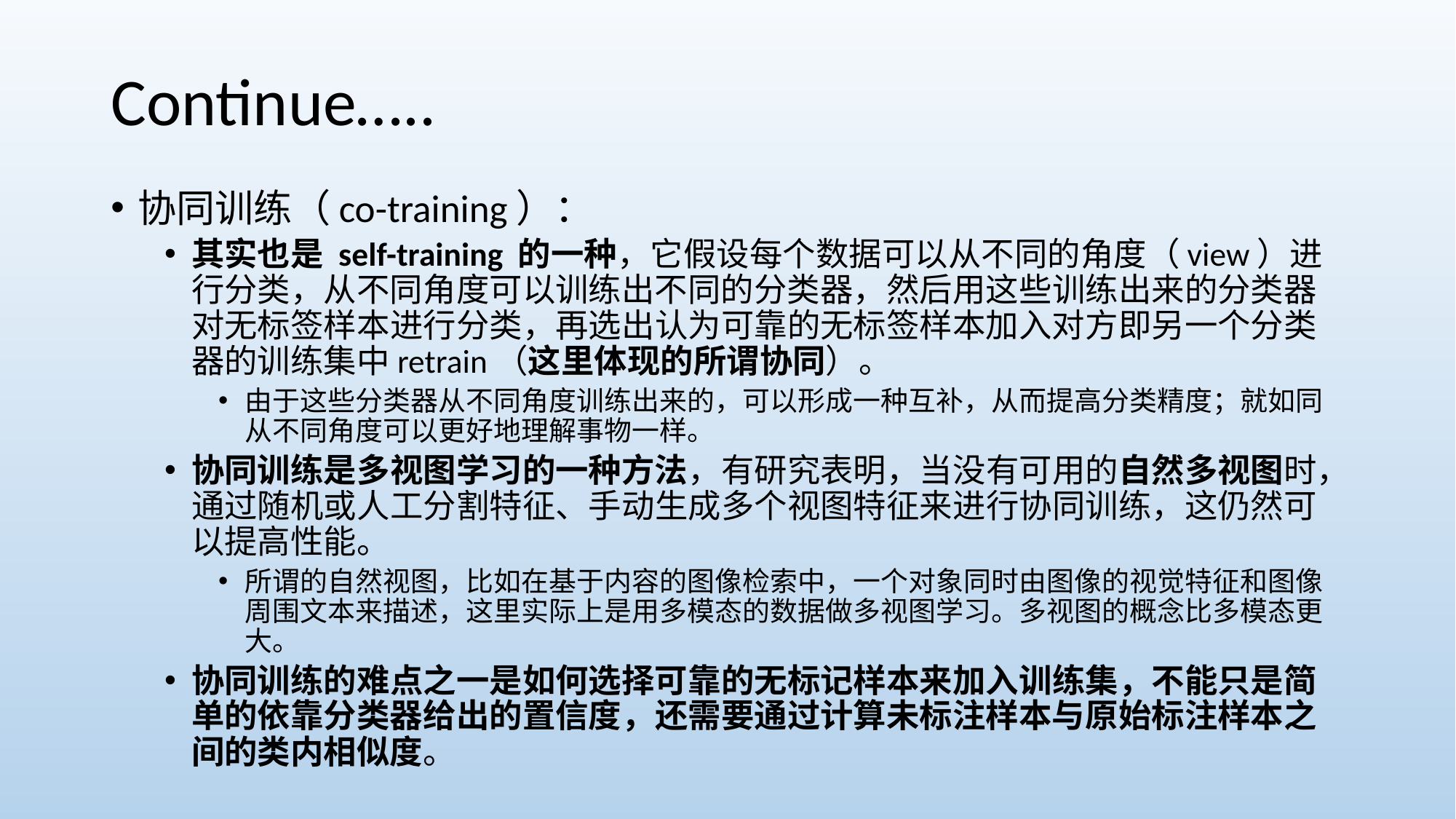

# Continue…..
协同训练（co-training）：
其实也是 self-training 的一种，它假设每个数据可以从不同的角度（view）进行分类，从不同角度可以训练出不同的分类器，然后用这些训练出来的分类器对无标签样本进行分类，再选出认为可靠的无标签样本加入对方即另一个分类器的训练集中retrain（这里体现的所谓协同）。
由于这些分类器从不同角度训练出来的，可以形成一种互补，从而提高分类精度；就如同从不同角度可以更好地理解事物一样。
协同训练是多视图学习的一种方法，有研究表明，当没有可用的自然多视图时，通过随机或人工分割特征、手动生成多个视图特征来进行协同训练，这仍然可以提高性能。
所谓的自然视图，比如在基于内容的图像检索中，一个对象同时由图像的视觉特征和图像周围文本来描述，这里实际上是用多模态的数据做多视图学习。多视图的概念比多模态更大。
协同训练的难点之一是如何选择可靠的无标记样本来加入训练集，不能只是简单的依靠分类器给出的置信度，还需要通过计算未标注样本与原始标注样本之间的类内相似度。